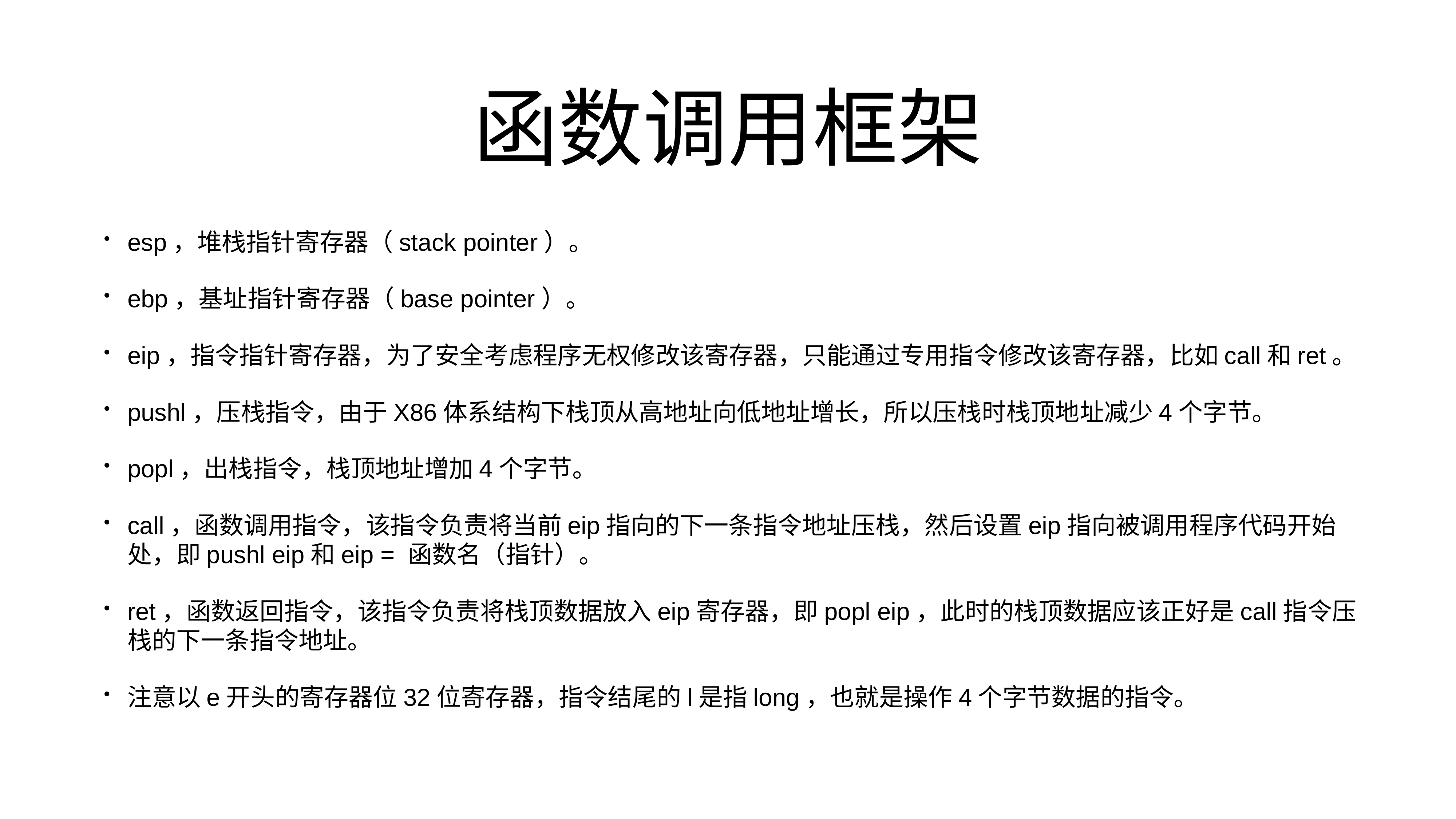

# 函数调用框架
esp，堆栈指针寄存器（stack pointer）。
ebp，基址指针寄存器（base pointer）。
eip，指令指针寄存器，为了安全考虑程序无权修改该寄存器，只能通过专用指令修改该寄存器，比如call和ret。
pushl，压栈指令，由于X86体系结构下栈顶从高地址向低地址增长，所以压栈时栈顶地址减少4个字节。
popl，出栈指令，栈顶地址增加4个字节。
call，函数调用指令，该指令负责将当前eip指向的下一条指令地址压栈，然后设置eip指向被调用程序代码开始处，即pushl eip和eip = 函数名（指针）。
ret，函数返回指令，该指令负责将栈顶数据放入eip寄存器，即popl eip，此时的栈顶数据应该正好是call指令压栈的下一条指令地址。
注意以e开头的寄存器位32位寄存器，指令结尾的l是指long，也就是操作4个字节数据的指令。